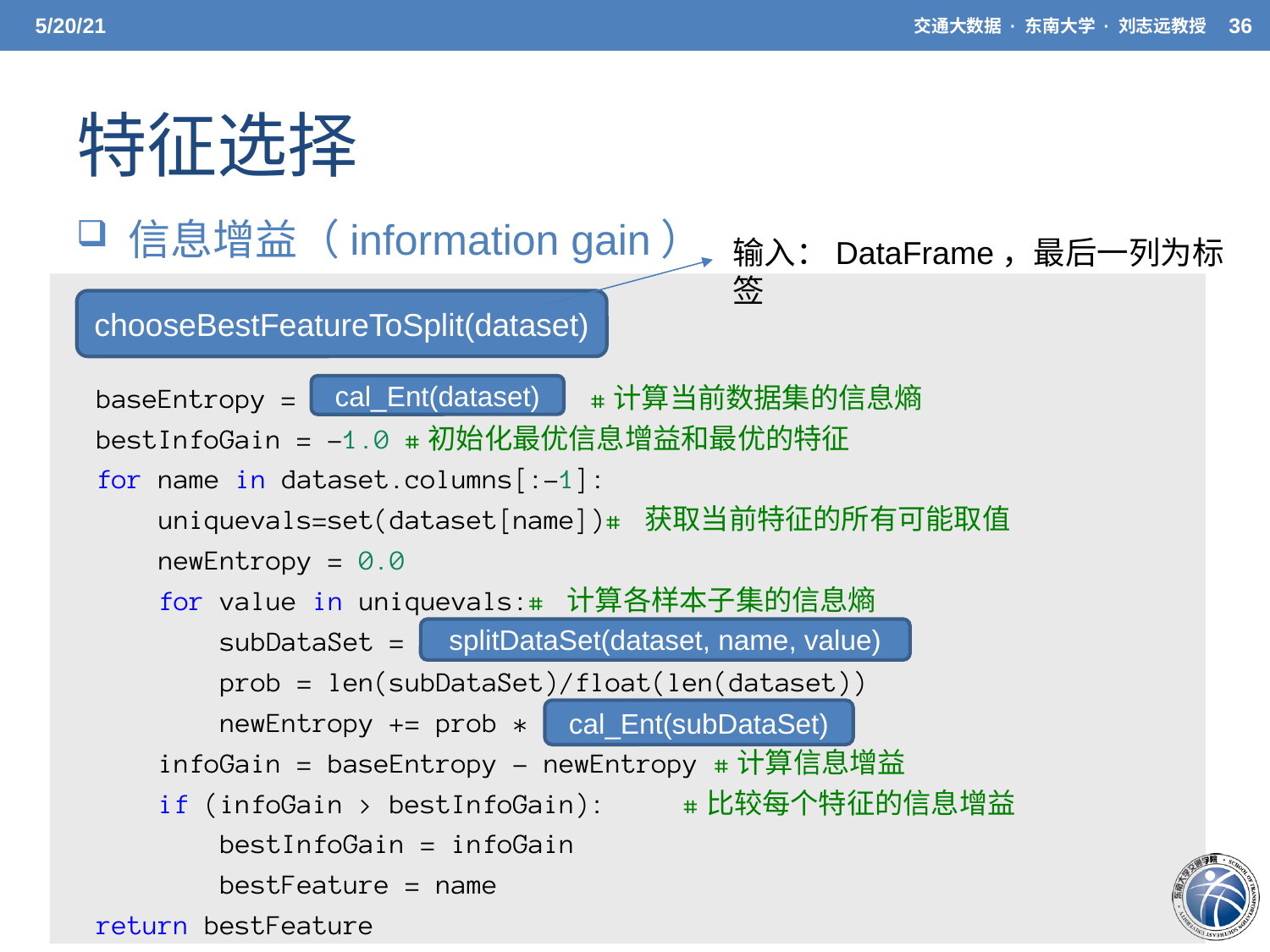

5/20/21
交通大数据 · 东南大学 · 刘志远教授
36
# 特征选择
 信息增益（information gain）
输入：DataFrame，最后一列为标签

chooseBestFeatureToSplit(dataset)
    baseEntropy = cal_Ent(dataset)  #计算当前数据集的信息熵
    bestInfoGain = -1.0 #初始化最优信息增益和最优的特征
    for name in dataset.columns[:-1]:
        uniquevals=set(dataset[name])# 获取当前特征的所有可能取值
        newEntropy = 0.0
        for value in uniquevals:# 计算各样本子集的信息熵
            subDataSet = splitDataSet(dataset,name,value)
            prob = len(subDataSet)/float(len(dataset))
            newEntropy += prob * cal_Ent(subDataSet)
        infoGain = baseEntropy - newEntropy #计算信息增益
        if (infoGain > bestInfoGain):     #比较每个特征的信息增益
            bestInfoGain = infoGain
            bestFeature = name
    return bestFeature
cal_Ent(dataset)
splitDataSet(dataset, name, value)
cal_Ent(subDataSet)